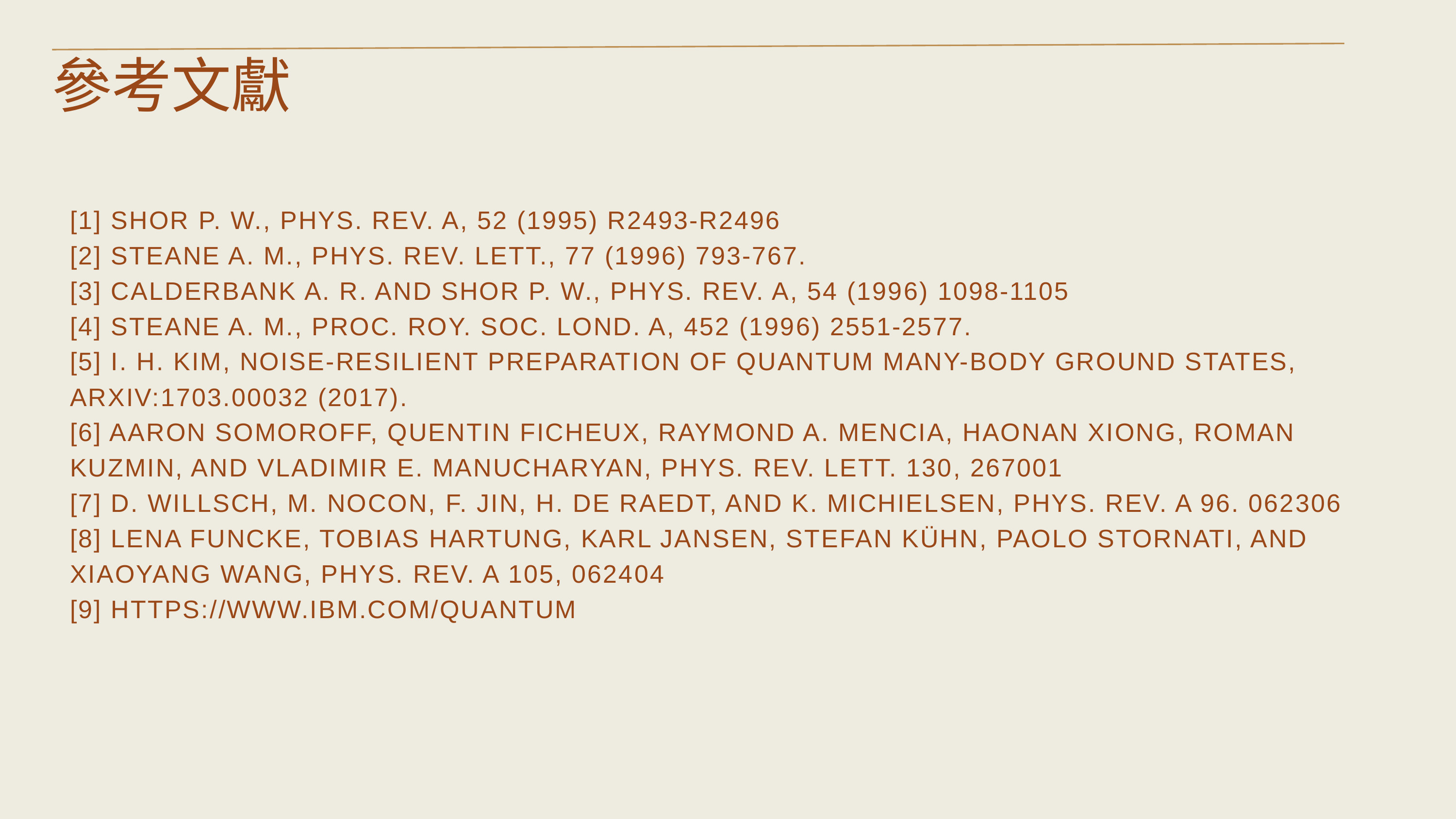

參考文獻
[1] SHOR P. W., PHYS. REV. A, 52 (1995) R2493-R2496
[2] STEANE A. M., PHYS. REV. LETT., 77 (1996) 793-767.
[3] CALDERBANK A. R. AND SHOR P. W., PHYS. REV. A, 54 (1996) 1098-1105
[4] STEANE A. M., PROC. ROY. SOC. LOND. A, 452 (1996) 2551-2577.
[5] I. H. KIM, NOISE-RESILIENT PREPARATION OF QUANTUM MANY-BODY GROUND STATES, ARXIV:1703.00032 (2017).
[6] AARON SOMOROFF, QUENTIN FICHEUX, RAYMOND A. MENCIA, HAONAN XIONG, ROMAN KUZMIN, AND VLADIMIR E. MANUCHARYAN, PHYS. REV. LETT. 130, 267001
[7] D. WILLSCH, M. NOCON, F. JIN, H. DE RAEDT, AND K. MICHIELSEN, PHYS. REV. A 96. 062306
[8] LENA FUNCKE, TOBIAS HARTUNG, KARL JANSEN, STEFAN KÜHN, PAOLO STORNATI, AND XIAOYANG WANG, PHYS. REV. A 105, 062404
[9] HTTPS://WWW.IBM.COM/QUANTUM